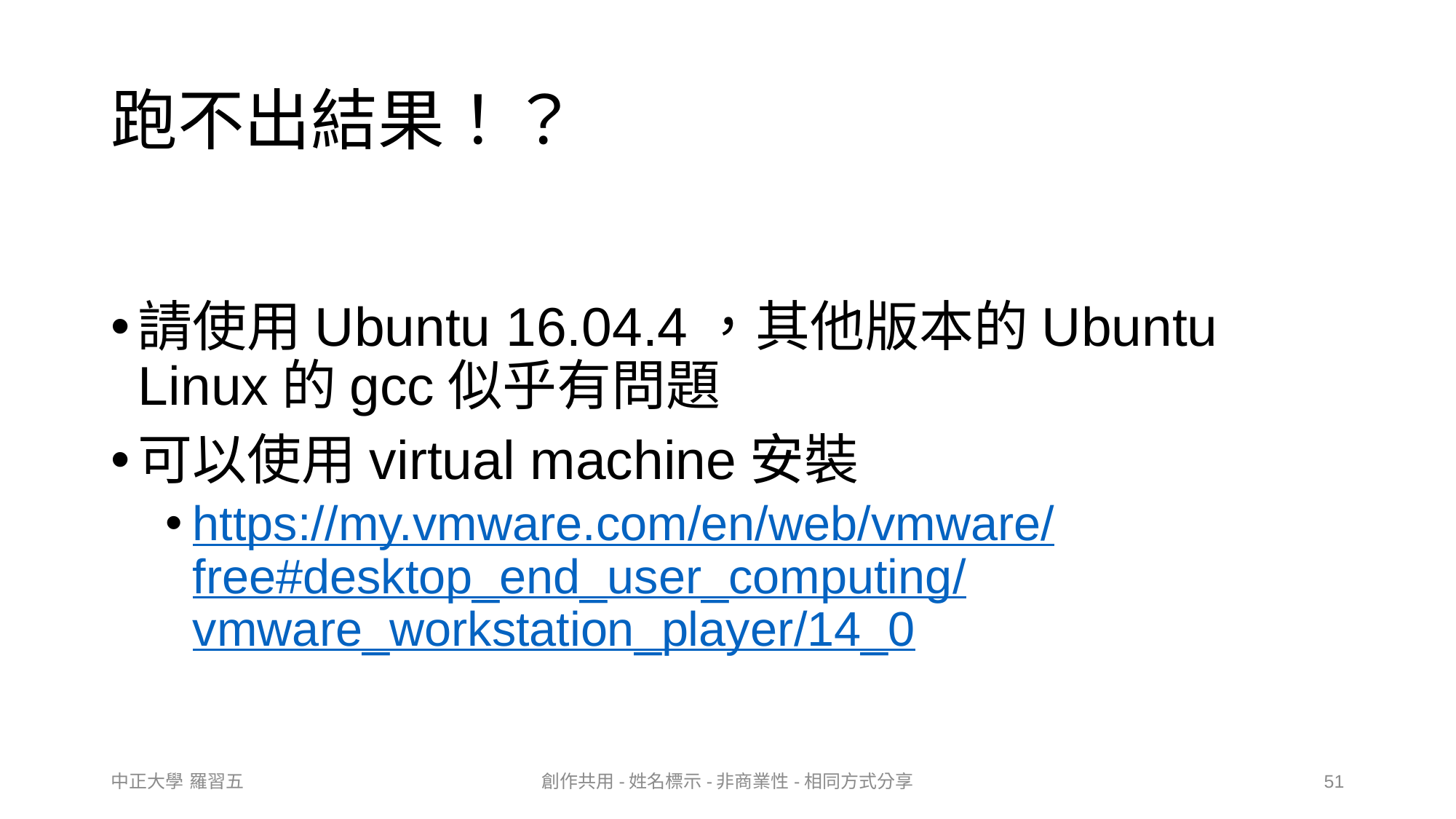

# 跑不出結果！？
請使用Ubuntu 16.04.4，其他版本的Ubuntu Linux的gcc似乎有問題
可以使用virtual machine安裝
https://my.vmware.com/en/web/vmware/free#desktop_end_user_computing/vmware_workstation_player/14_0
中正大學 羅習五
創作共用-姓名標示-非商業性-相同方式分享
51